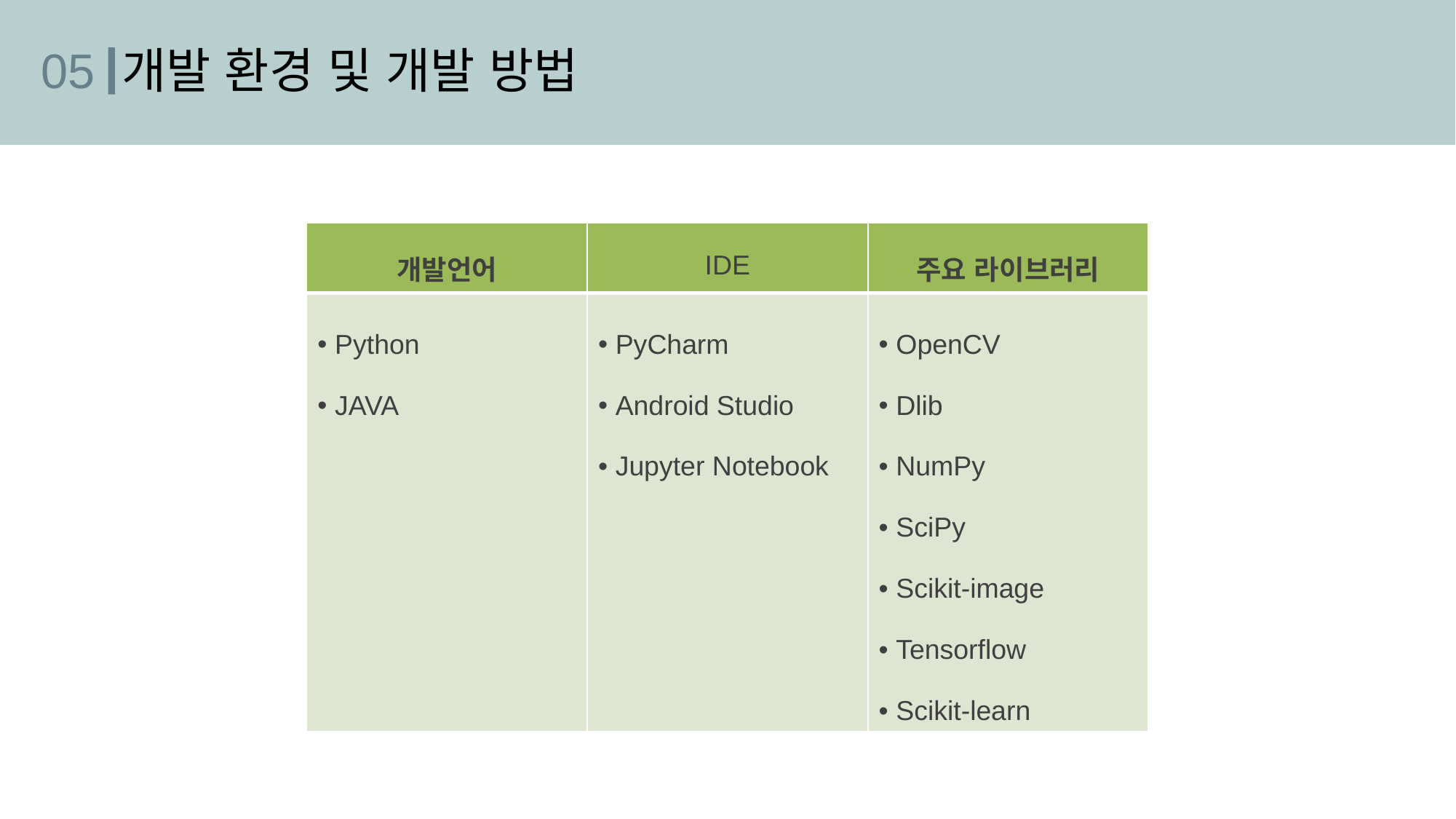

05
개발 환경 및 개발 방법

| 개발언어 | IDE | 주요 라이브러리 |
| --- | --- | --- |
| Python JAVA | PyCharm Android Studio Jupyter Notebook | OpenCV Dlib NumPy SciPy Scikit-image Tensorflow Scikit-learn |